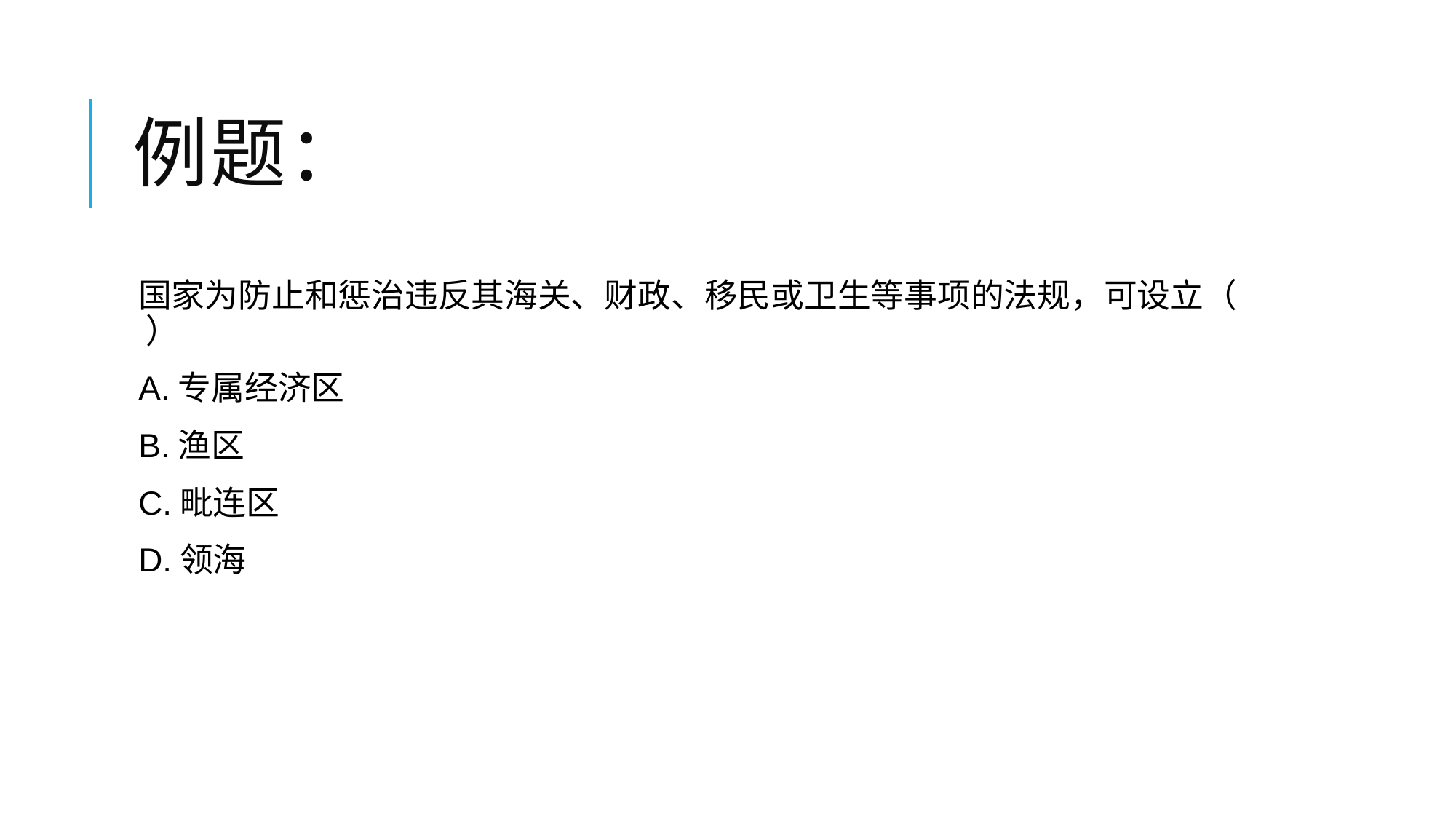

# 例题：
国家为防止和惩治违反其海关、财政、移民或卫生等事项的法规，可设立（   ）
A.专属经济区
B.渔区
C.毗连区
D.领海